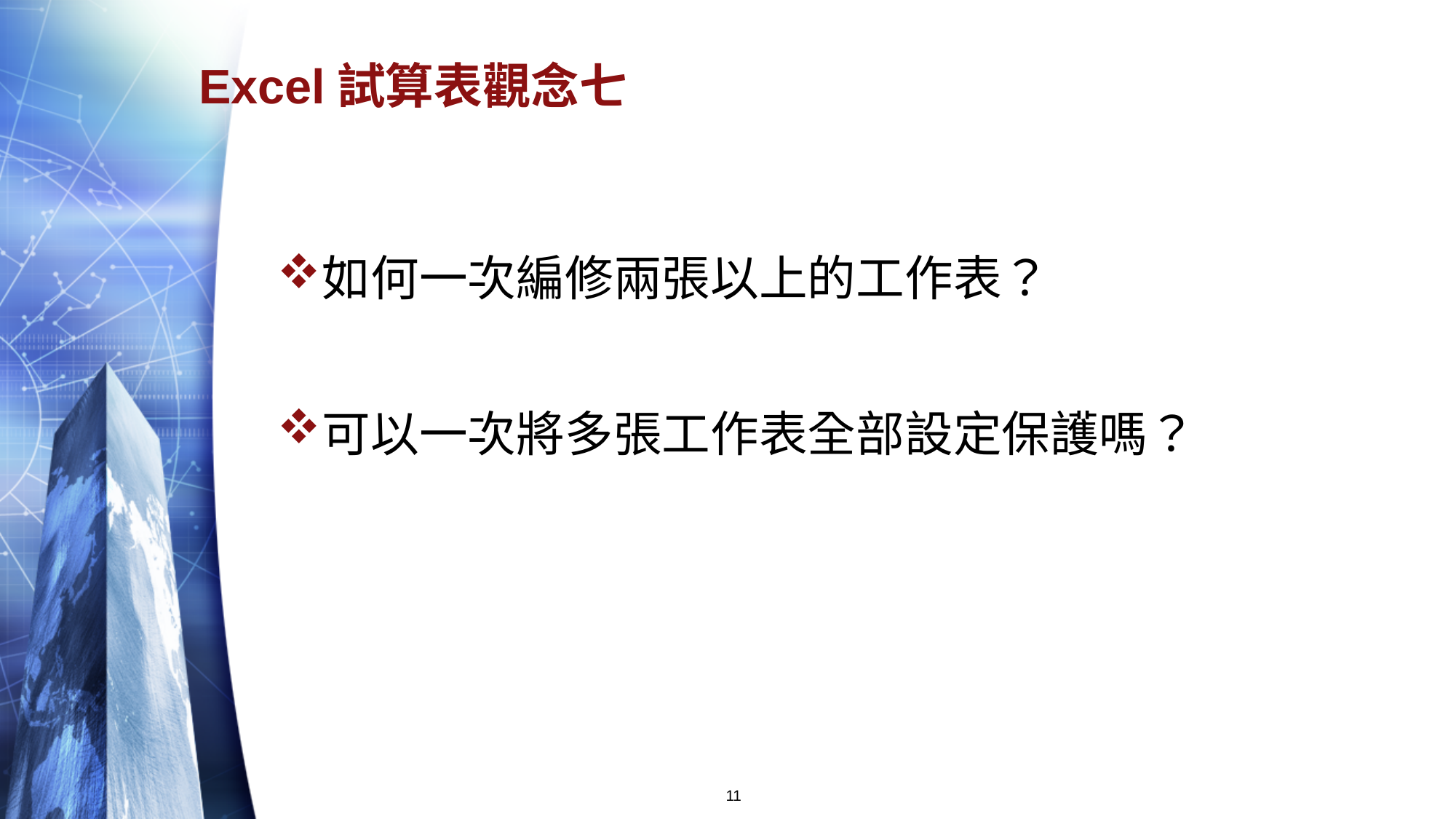

# Excel試算表觀念七
如何一次編修兩張以上的工作表？
可以一次將多張工作表全部設定保護嗎？
11